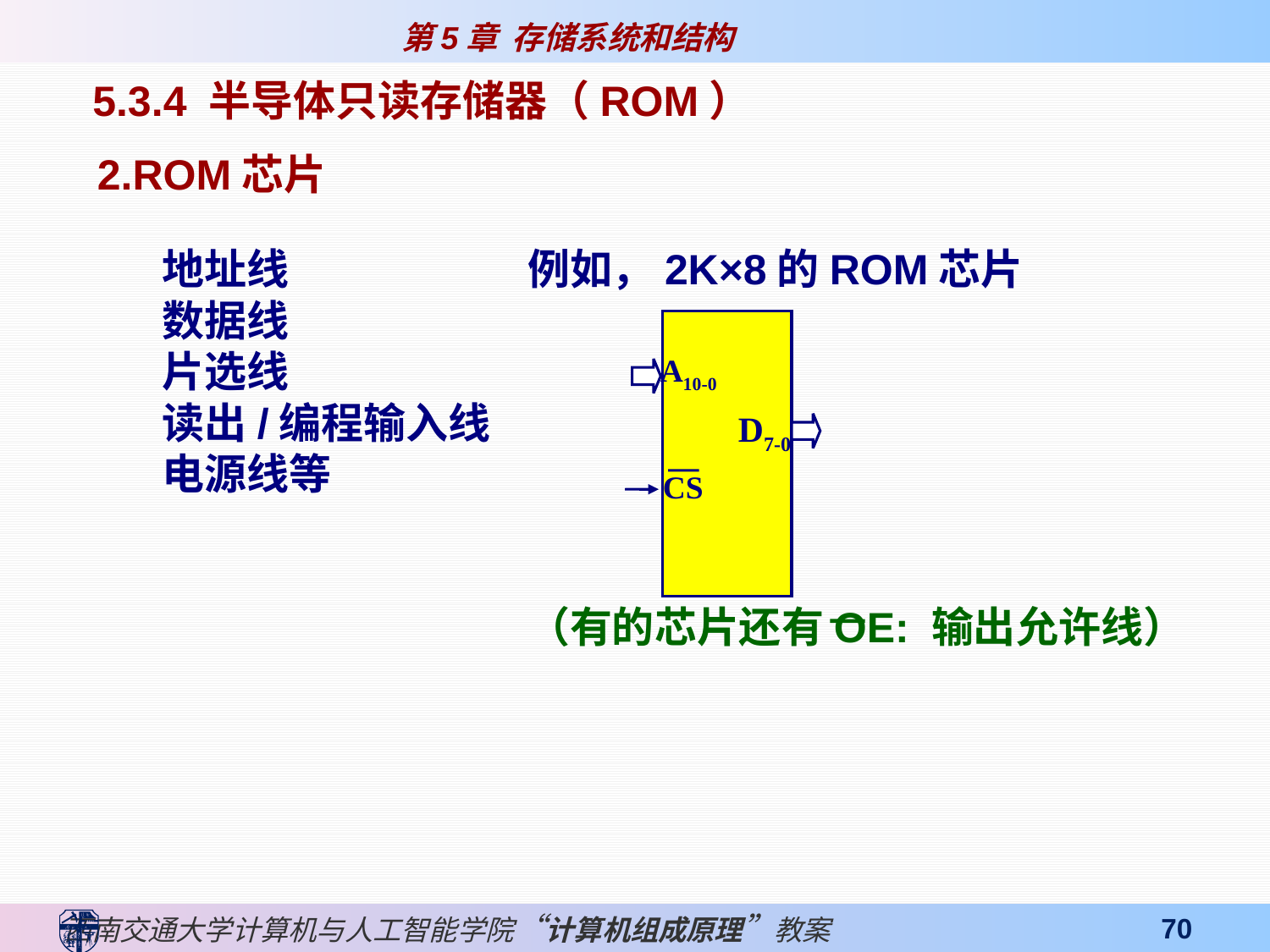

5.3.4 半导体只读存储器（ROM）
2.ROM芯片
地址线
数据线
片选线
读出/编程输入线
电源线等

例如，2K×8的ROM芯片

（有的芯片还有OE: 输出允许线）

 A10-0

D7-0

CS